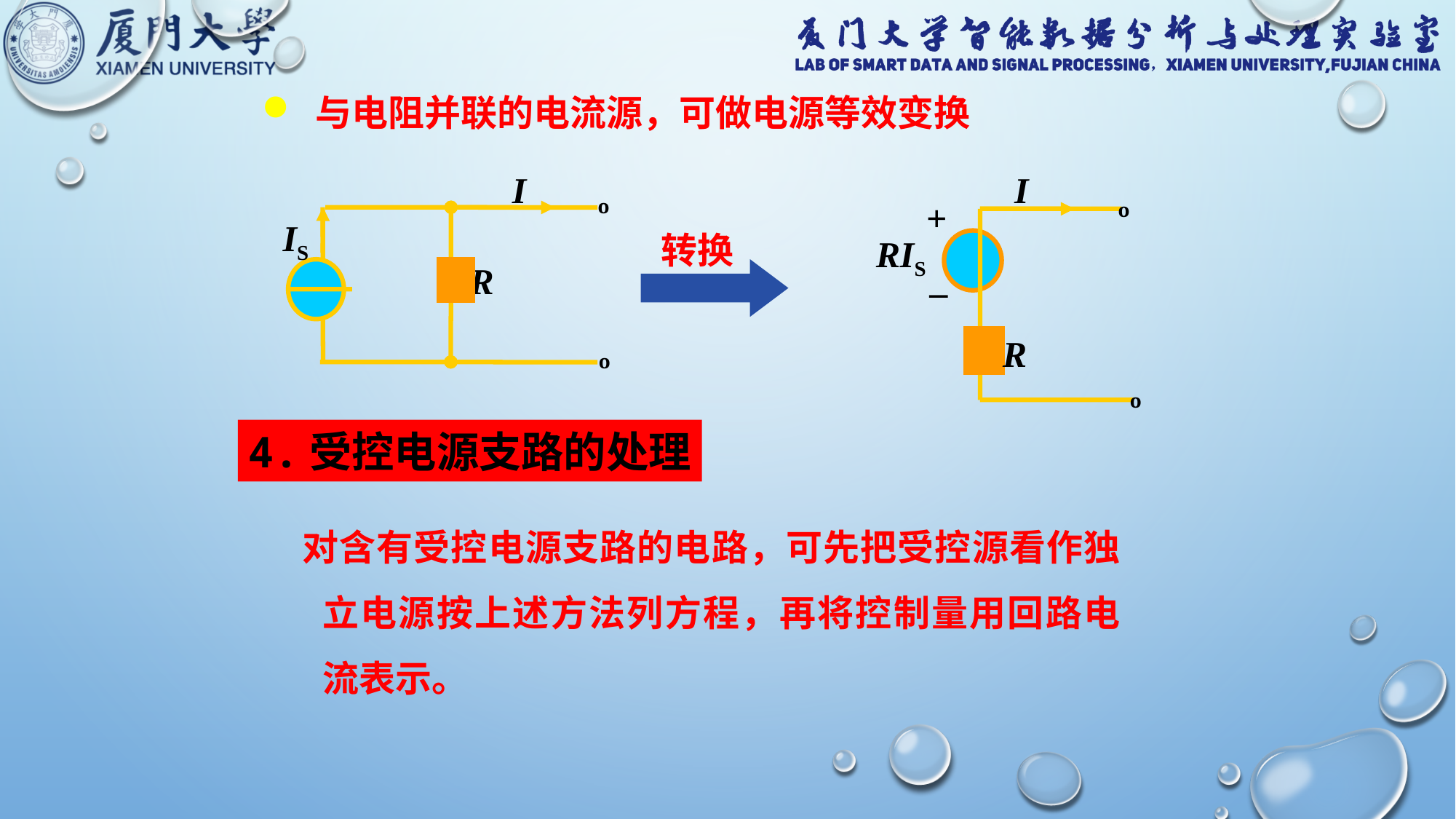

与电阻并联的电流源，可做电源等效变换
I
º

IS
R

º

I
+
º

RIS

_
R

º

转换

4.受控电源支路的处理
   对含有受控电源支路的电路，可先把受控源看作独立电源按上述方法列方程，再将控制量用回路电流表示。
38